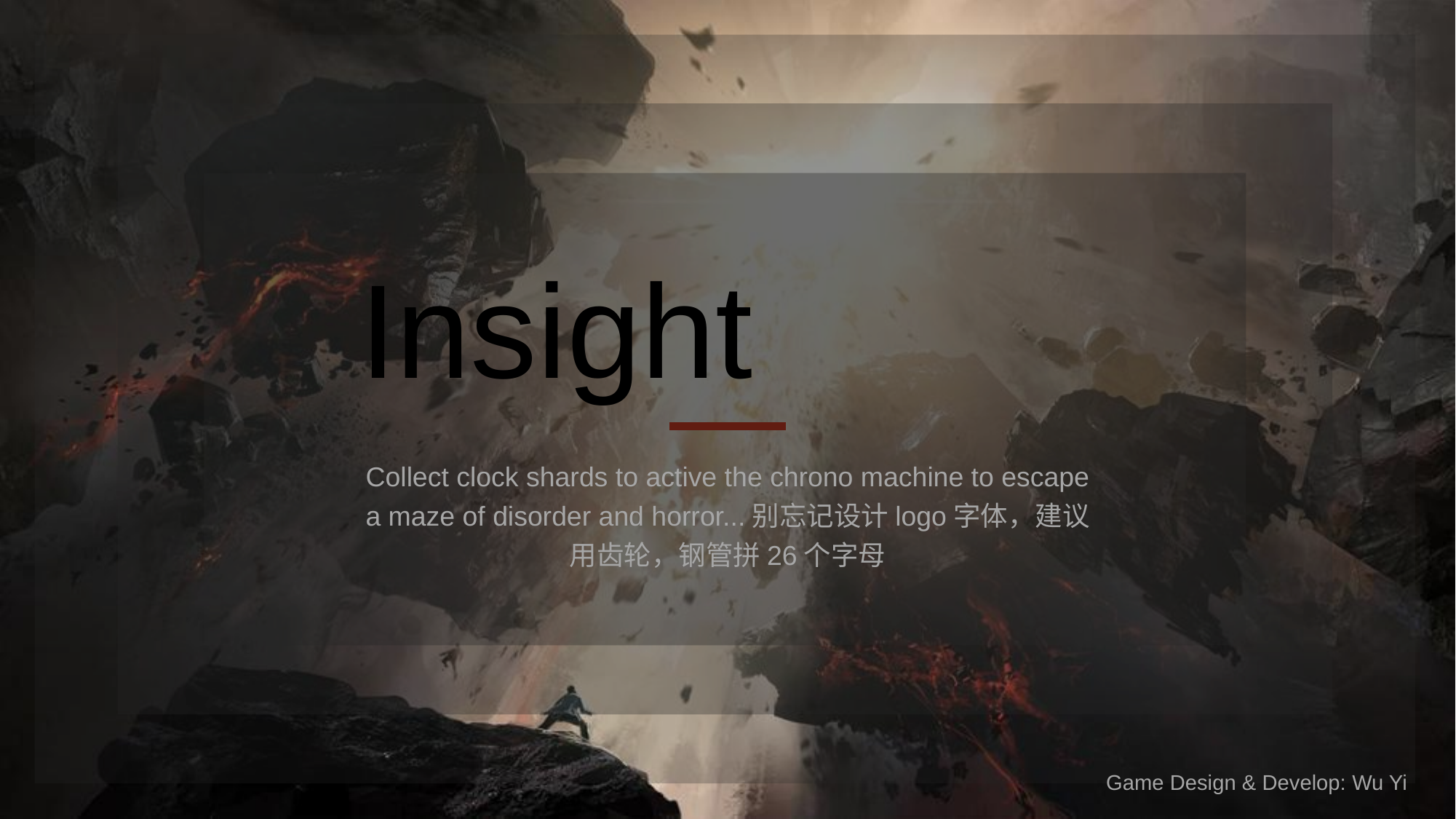

Insight
Collect clock shards to active the chrono machine to escape a maze of disorder and horror...别忘记设计logo字体，建议用齿轮，钢管拼26个字母
Game Design & Develop: Wu Yi